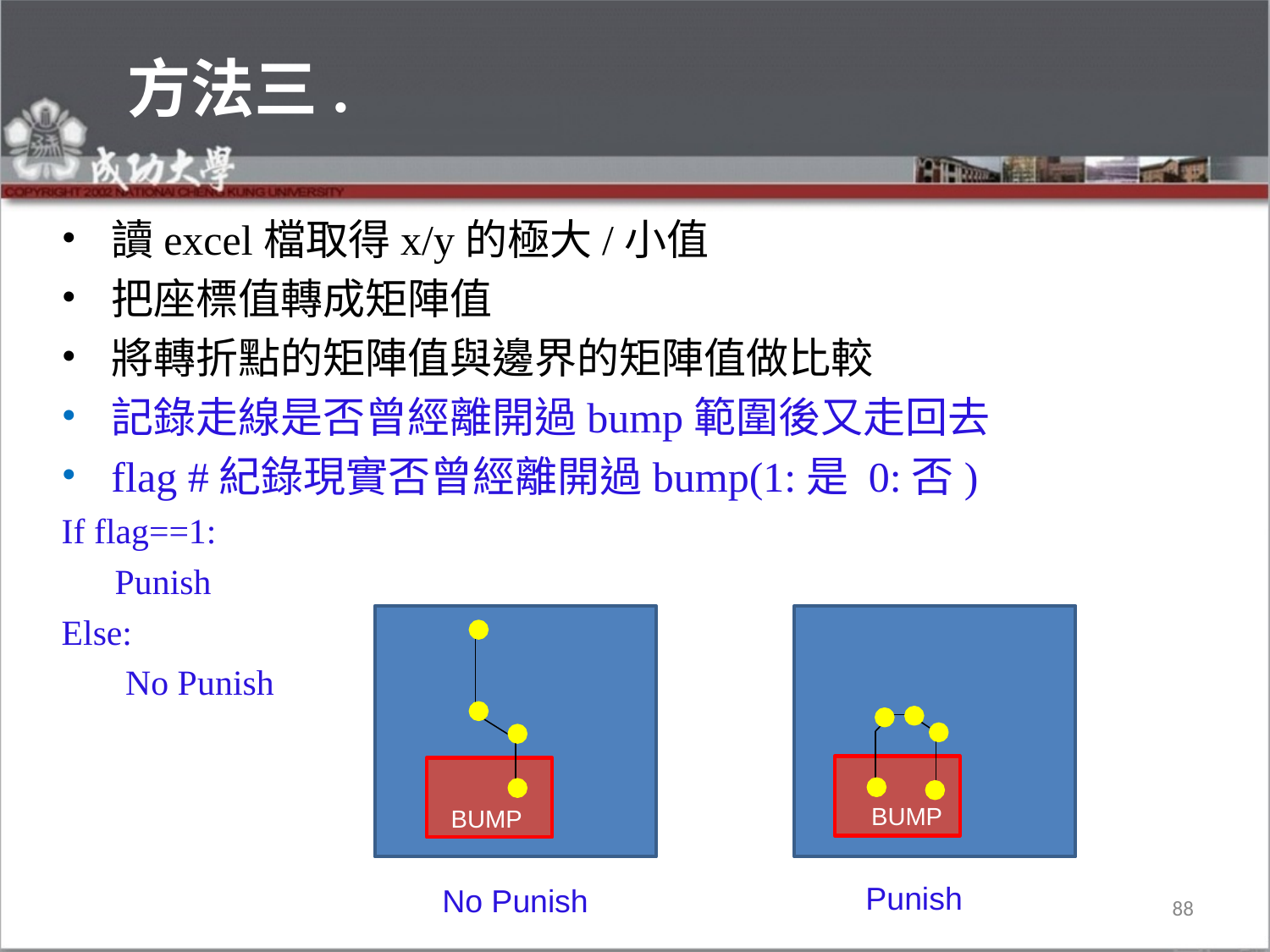

# 方法三.
讀excel檔取得x/y的極大/小值
把座標值轉成矩陣值
將轉折點的矩陣值與邊界的矩陣值做比較
記錄走線是否曾經離開過bump範圍後又走回去
flag #紀錄現實否曾經離開過bump(1:是 0:否)
If flag==1:
      Punish
Else:
No Punish

BUMP
BUMP
Punish
No Punish
88